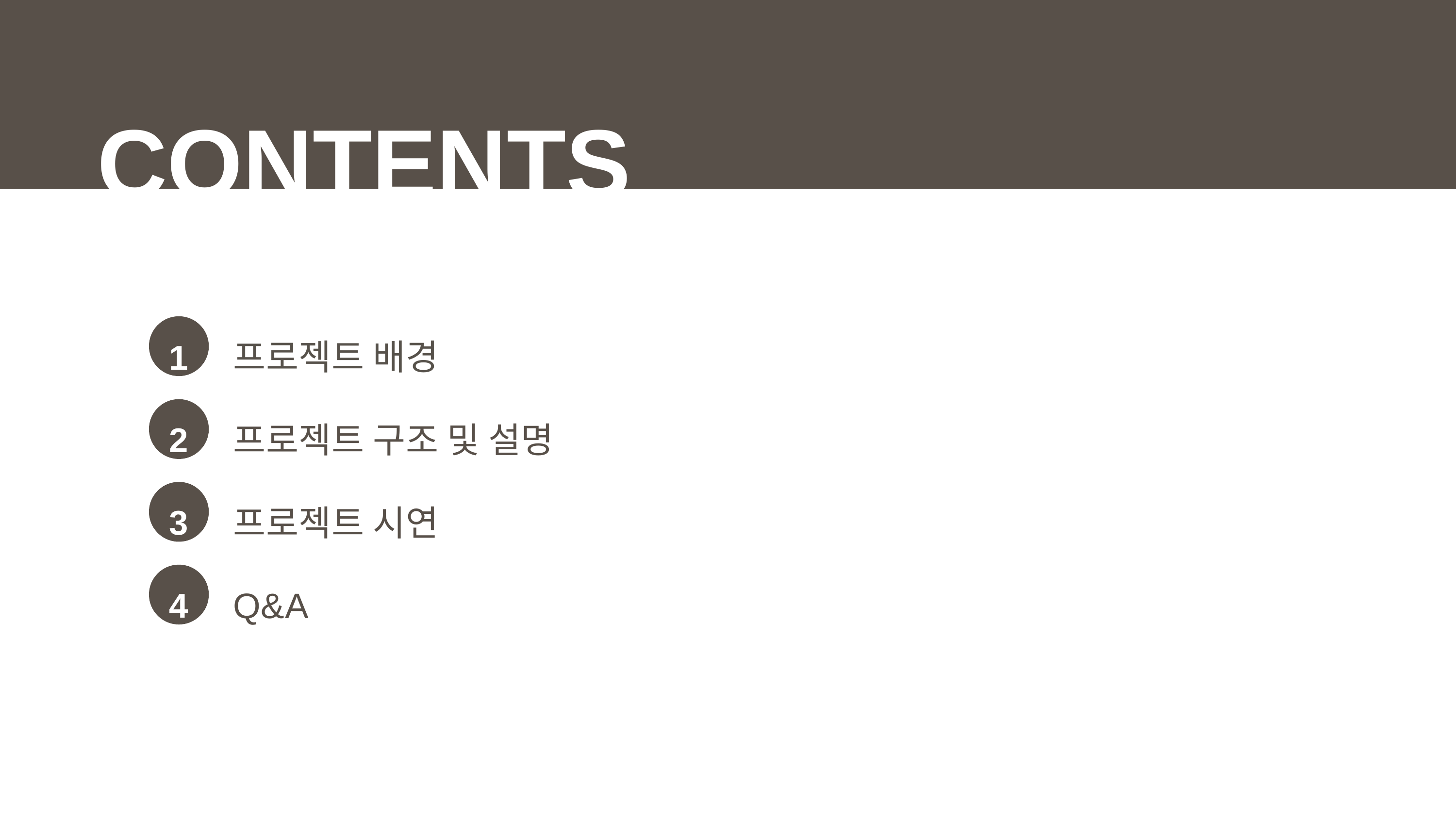

CONTENTS
프로젝트 배경
1
5

프로젝트 구조 및 설명
2
6

프로젝트 시연
3

Q&A
4